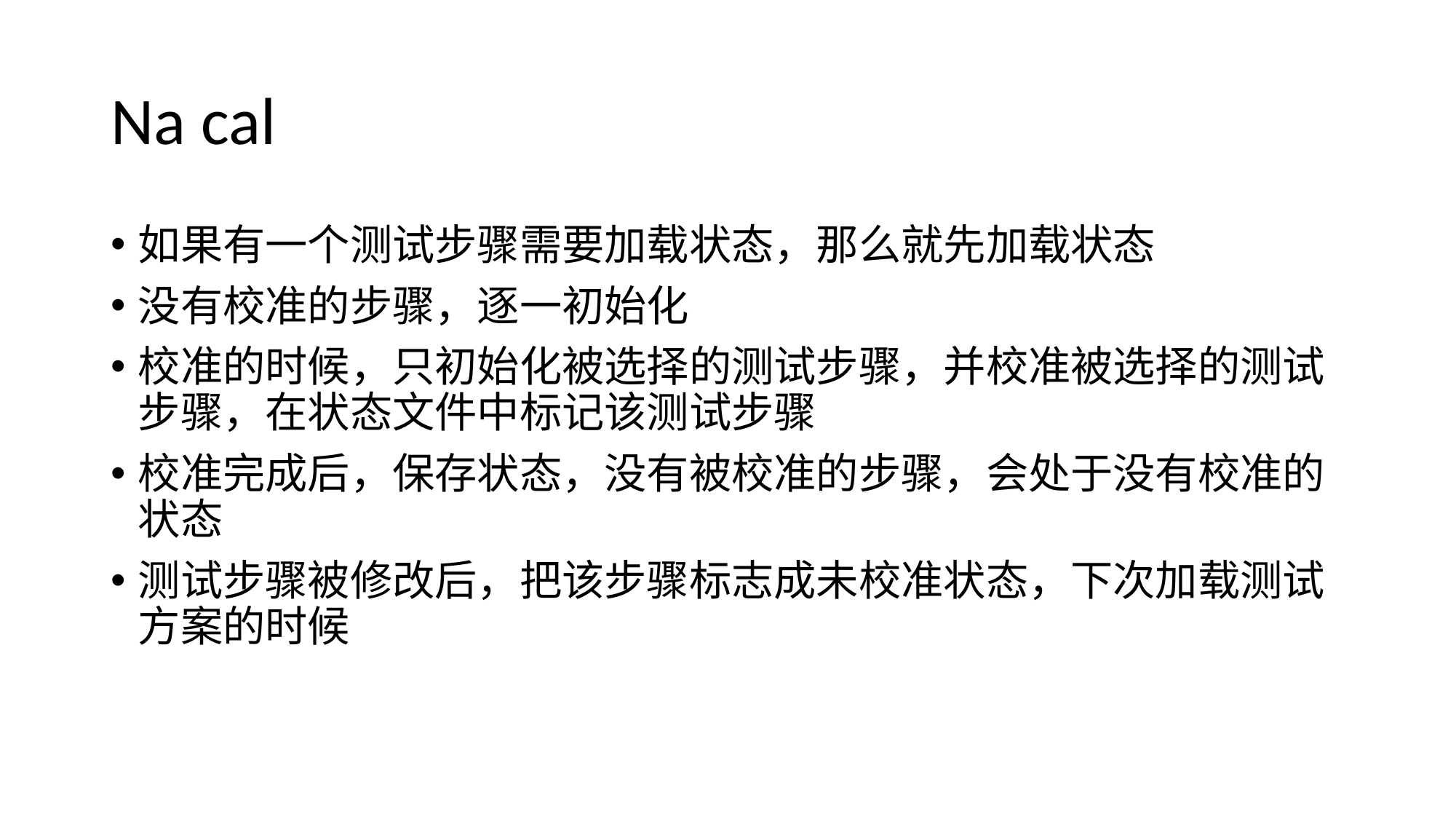

# Na cal
如果有一个测试步骤需要加载状态，那么就先加载状态
没有校准的步骤，逐一初始化
校准的时候，只初始化被选择的测试步骤，并校准被选择的测试步骤，在状态文件中标记该测试步骤
校准完成后，保存状态，没有被校准的步骤，会处于没有校准的状态
测试步骤被修改后，把该步骤标志成未校准状态，下次加载测试方案的时候